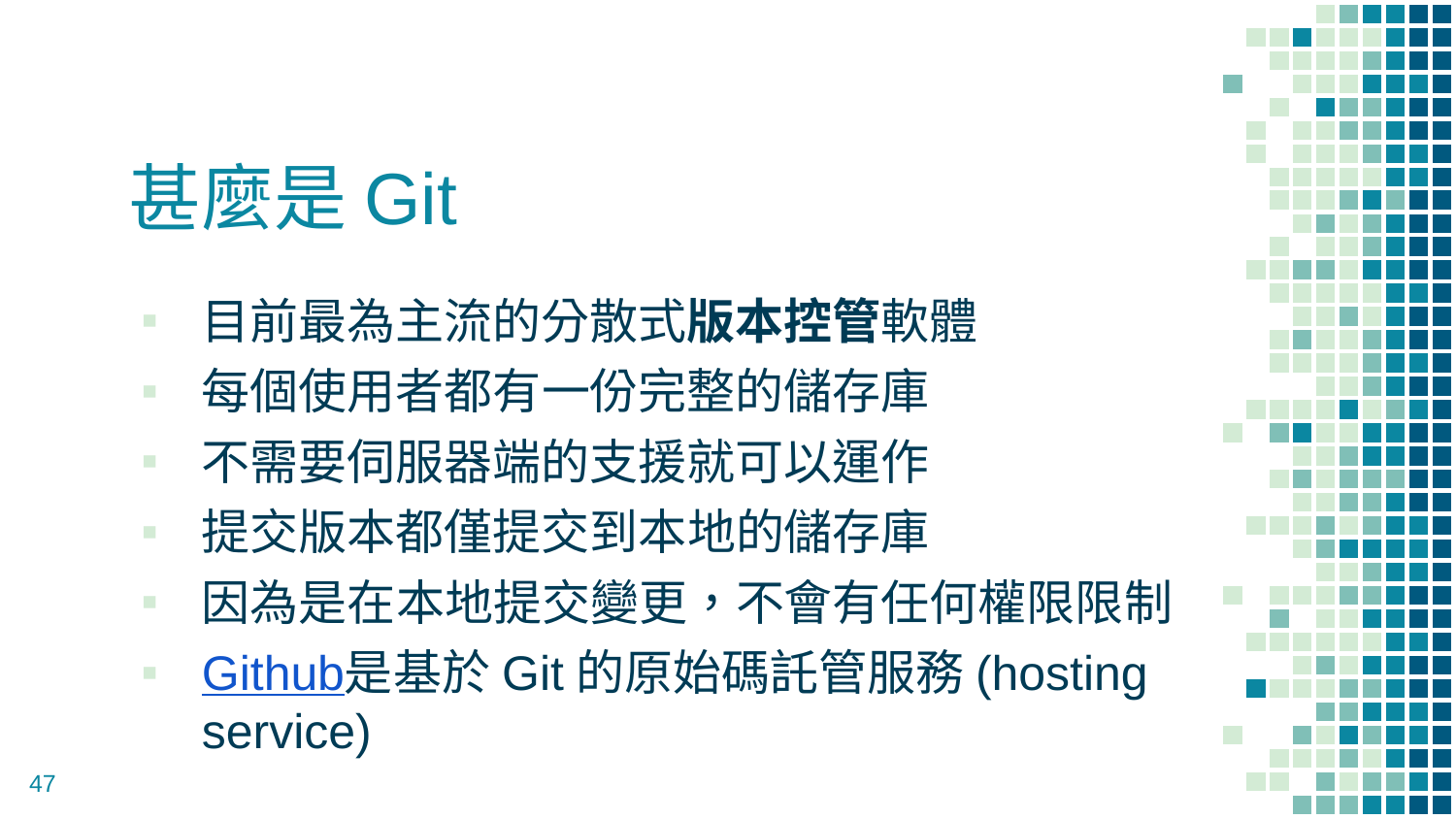

# 甚麼是Git
目前最為主流的分散式版本控管軟體
每個使用者都有一份完整的儲存庫
不需要伺服器端的支援就可以運作
提交版本都僅提交到本地的儲存庫
因為是在本地提交變更，不會有任何權限限制
Github是基於Git的原始碼託管服務(hosting service)

47